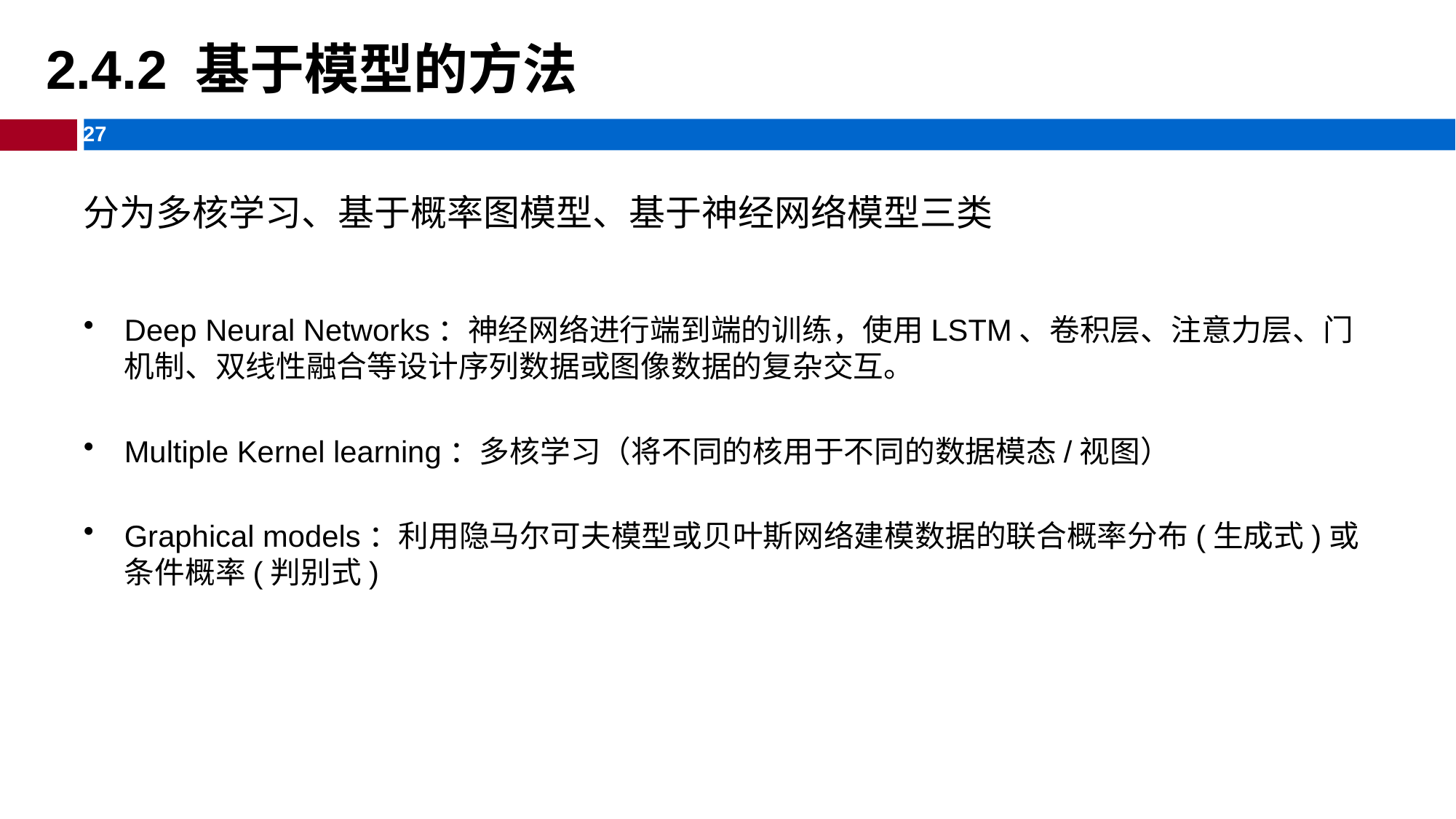

# 2.4.2 基于模型的方法
分为多核学习、基于概率图模型、基于神经网络模型三类
Deep Neural Networks：神经网络进行端到端的训练，使用LSTM、卷积层、注意力层、门机制、双线性融合等设计序列数据或图像数据的复杂交互。

Multiple Kernel learning：多核学习（将不同的核用于不同的数据模态/视图）

Graphical models：利用隐马尔可夫模型或贝叶斯网络建模数据的联合概率分布(生成式)或条件概率(判别式)